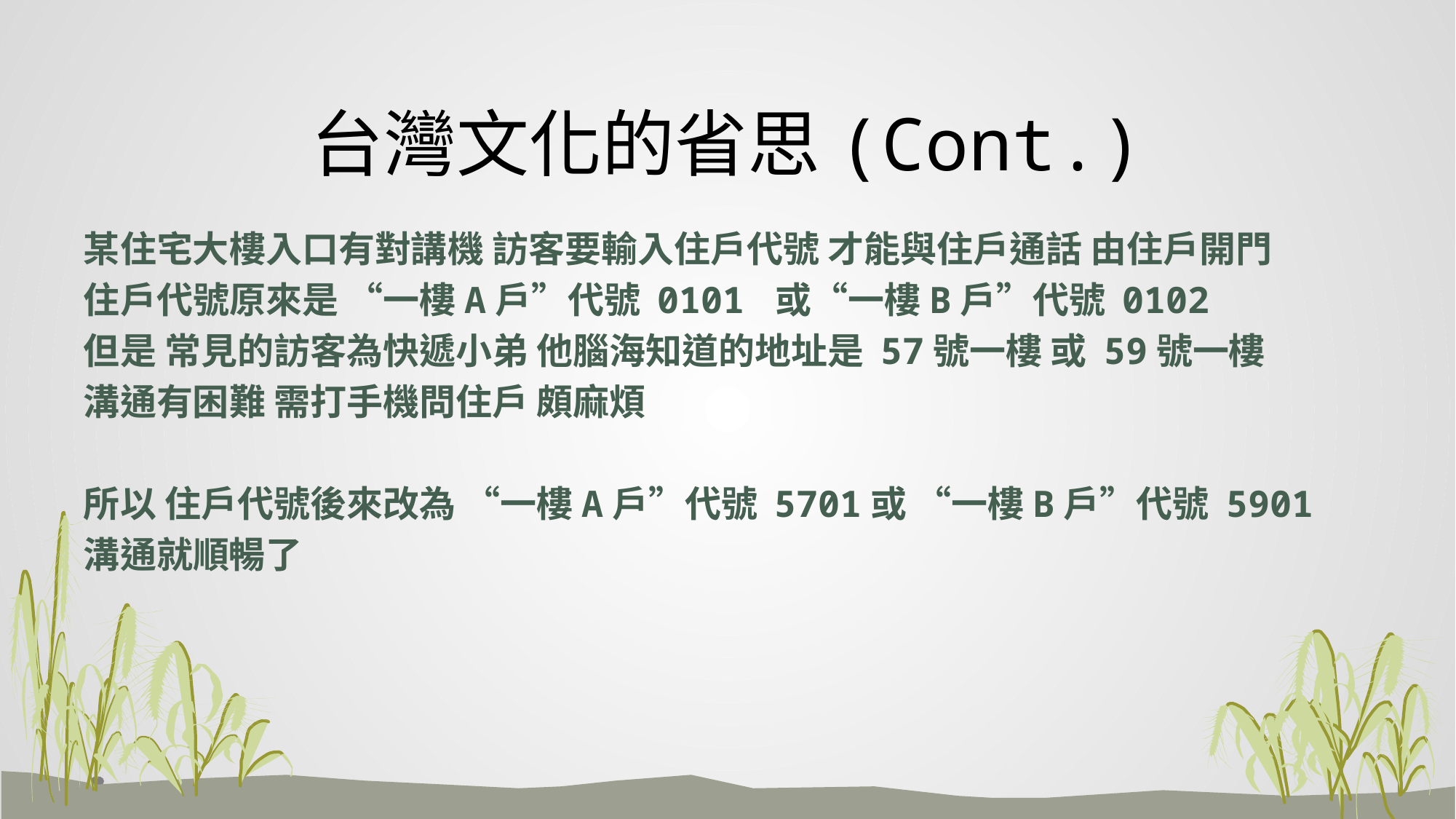

# 台灣文化的省思(Cont.)
某住宅大樓入口有對講機 訪客要輸入住戶代號 才能與住戶通話 由住戶開門
住戶代號原來是 “一樓A戶”代號 0101 或“一樓B戶”代號 0102
但是 常見的訪客為快遞小弟 他腦海知道的地址是 57號一樓 或 59號一樓
溝通有困難 需打手機問住戶 頗麻煩

所以 住戶代號後來改為 “一樓A戶”代號 5701或 “一樓B戶”代號 5901
溝通就順暢了